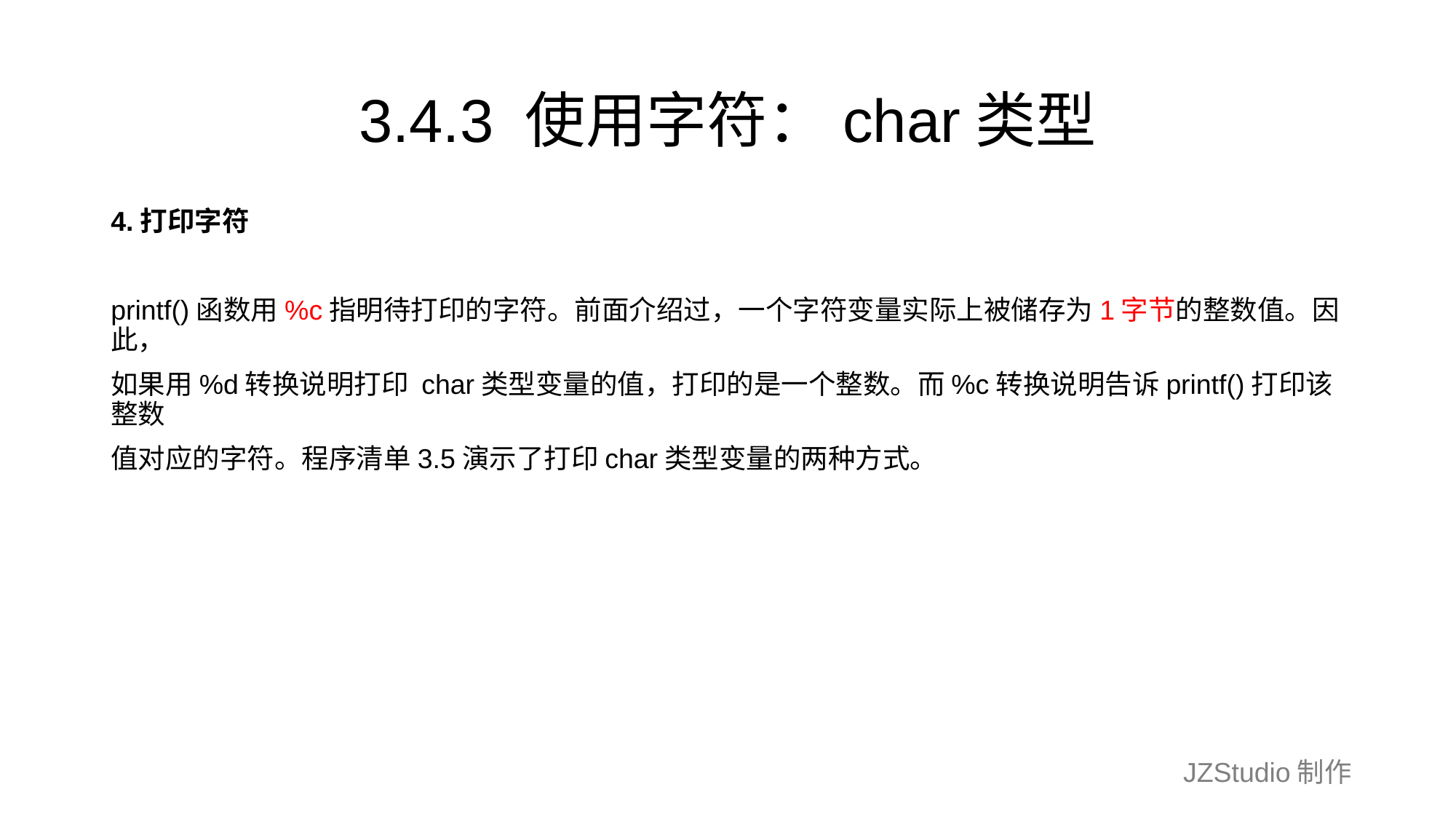

# 3.4.3 使用字符：char类型
4.打印字符

printf()函数用%c指明待打印的字符。前面介绍过，一个字符变量实际上被储存为1字节的整数值。因此，
如果用%d转换说明打印 char类型变量的值，打印的是一个整数。而%c转换说明告诉printf()打印该整数
值对应的字符。程序清单3.5演示了打印char类型变量的两种方式。